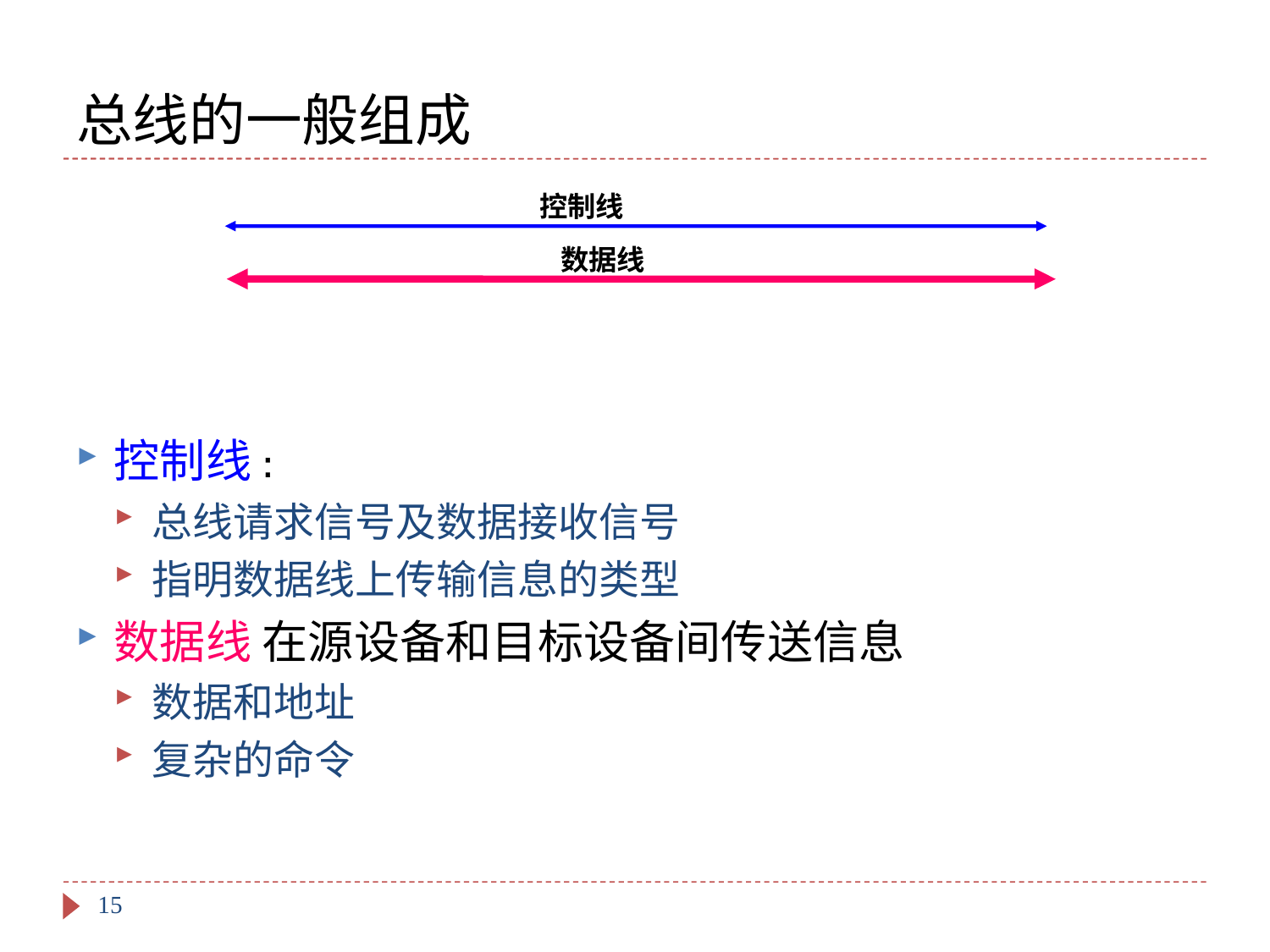

# 总线的一般组成
控制线

数据线

控制线:
总线请求信号及数据接收信号
指明数据线上传输信息的类型
数据线 在源设备和目标设备间传送信息
数据和地址
复杂的命令

15